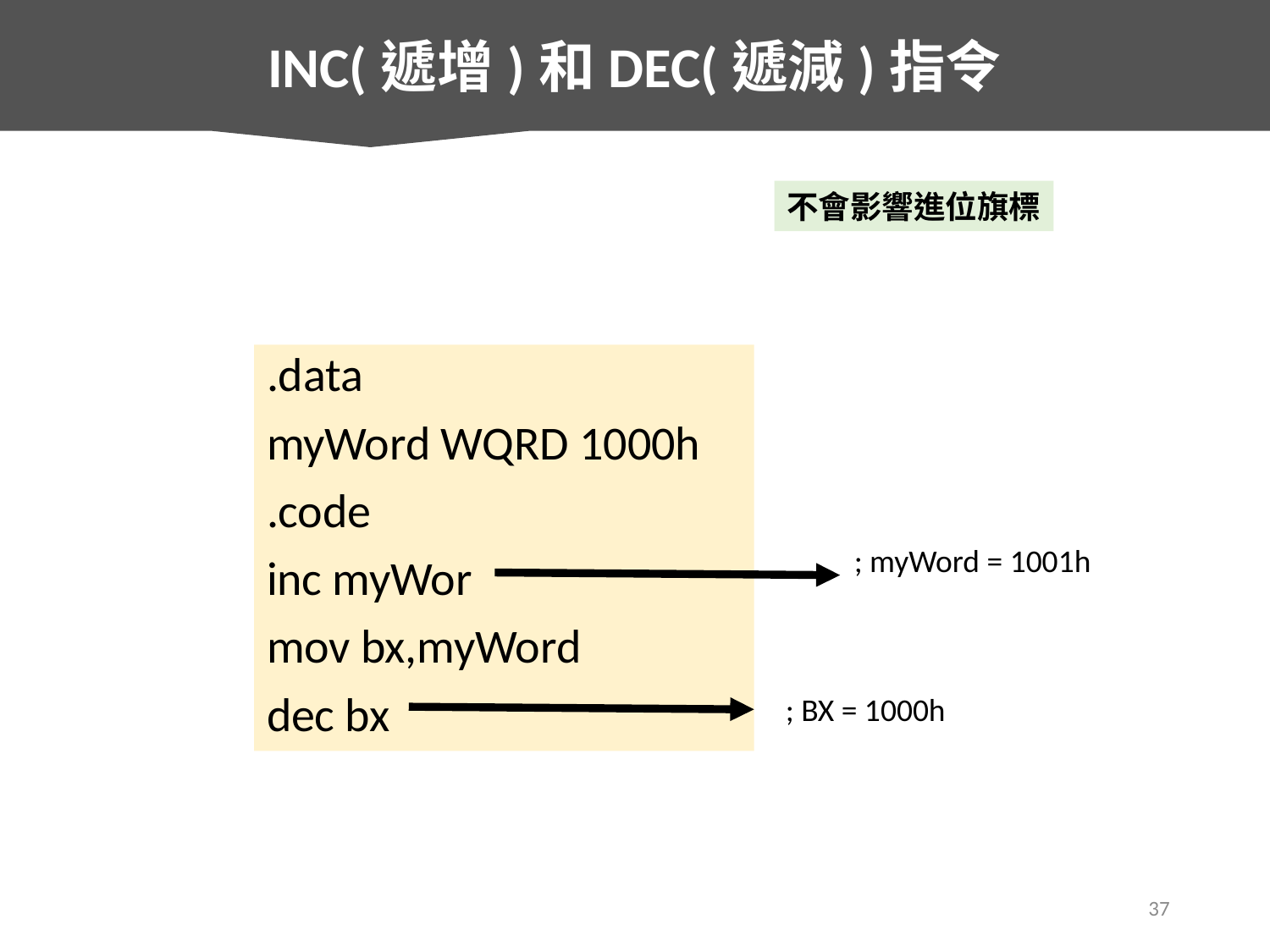

INC(遞增)和DEC(遞減)指令
不會影響進位旗標
.data
myWord WQRD 1000h
.code
inc myWor
mov bx,myWord
dec bx
; myWord = 1001h
; BX = 1000h
37